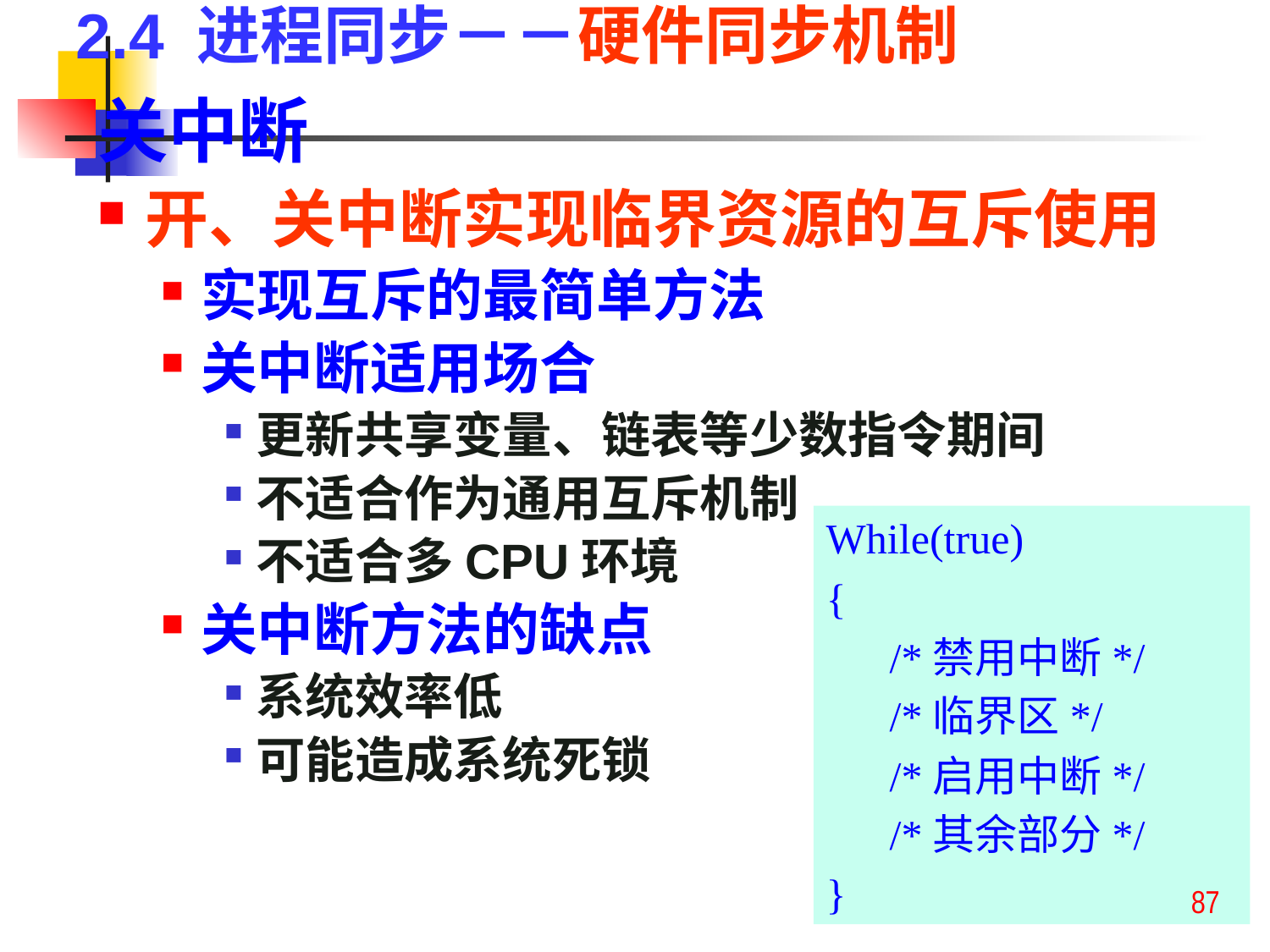

2.4 进程同步－－硬件同步机制
关中断
开、关中断实现临界资源的互斥使用
实现互斥的最简单方法
关中断适用场合
更新共享变量、链表等少数指令期间
不适合作为通用互斥机制
不适合多CPU环境
关中断方法的缺点
系统效率低
可能造成系统死锁

While(true)
{
      /*禁用中断*/
      /*临界区*/
      /*启用中断*/
      /*其余部分*/
}
87